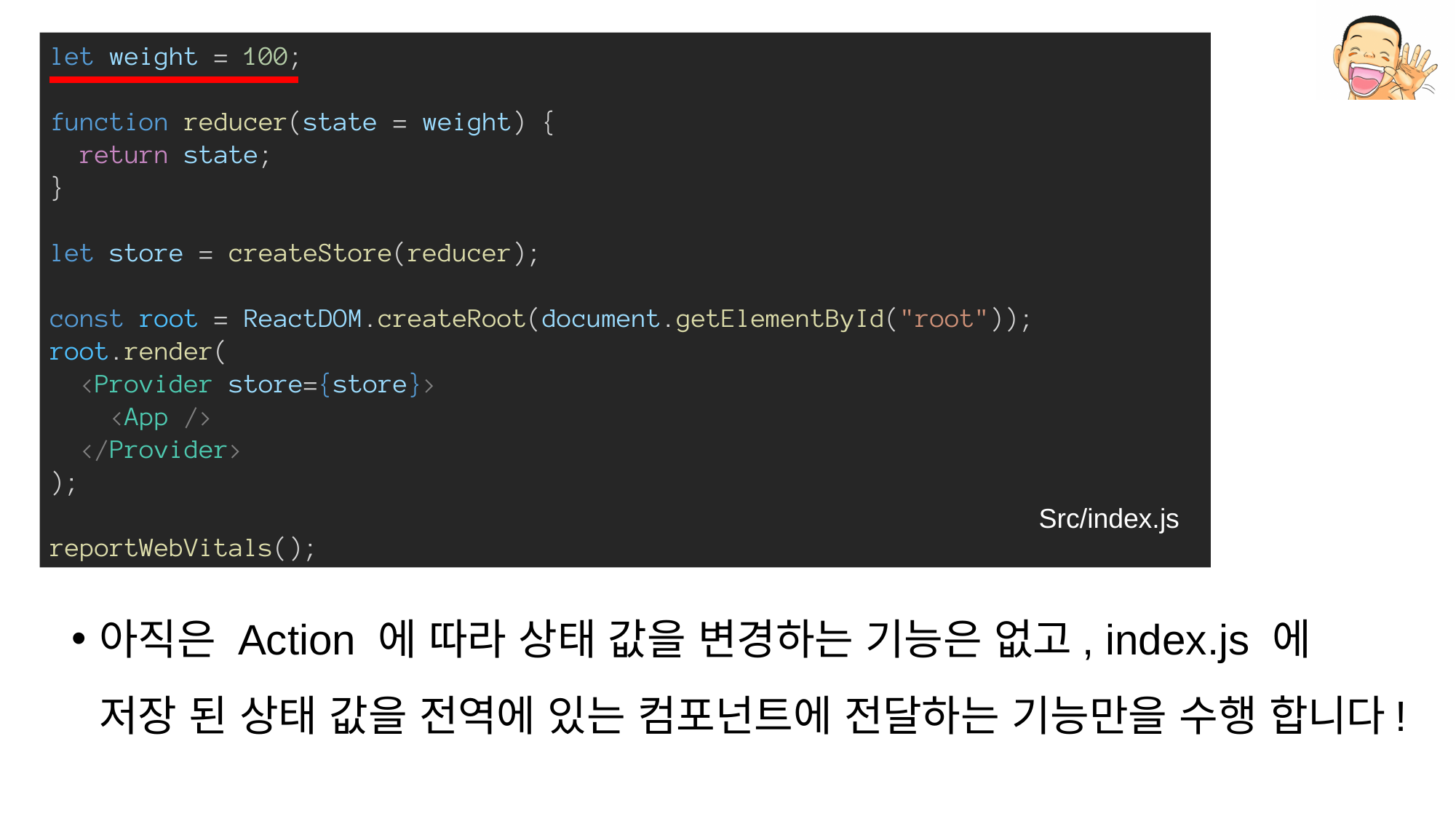

let weight = 100;
function reducer(state = weight) {
  return state;
}
let store = createStore(reducer);
const root = ReactDOM.createRoot(document.getElementById("root"));
root.render(
  <Provider store={store}>
    <App />
  </Provider>
);
reportWebVitals();
Src/index.js
아직은 Action 에 따라 상태 값을 변경하는 기능은 없고, index.js 에 저장 된 상태 값을 전역에 있는 컴포넌트에 전달하는 기능만을 수행 합니다!